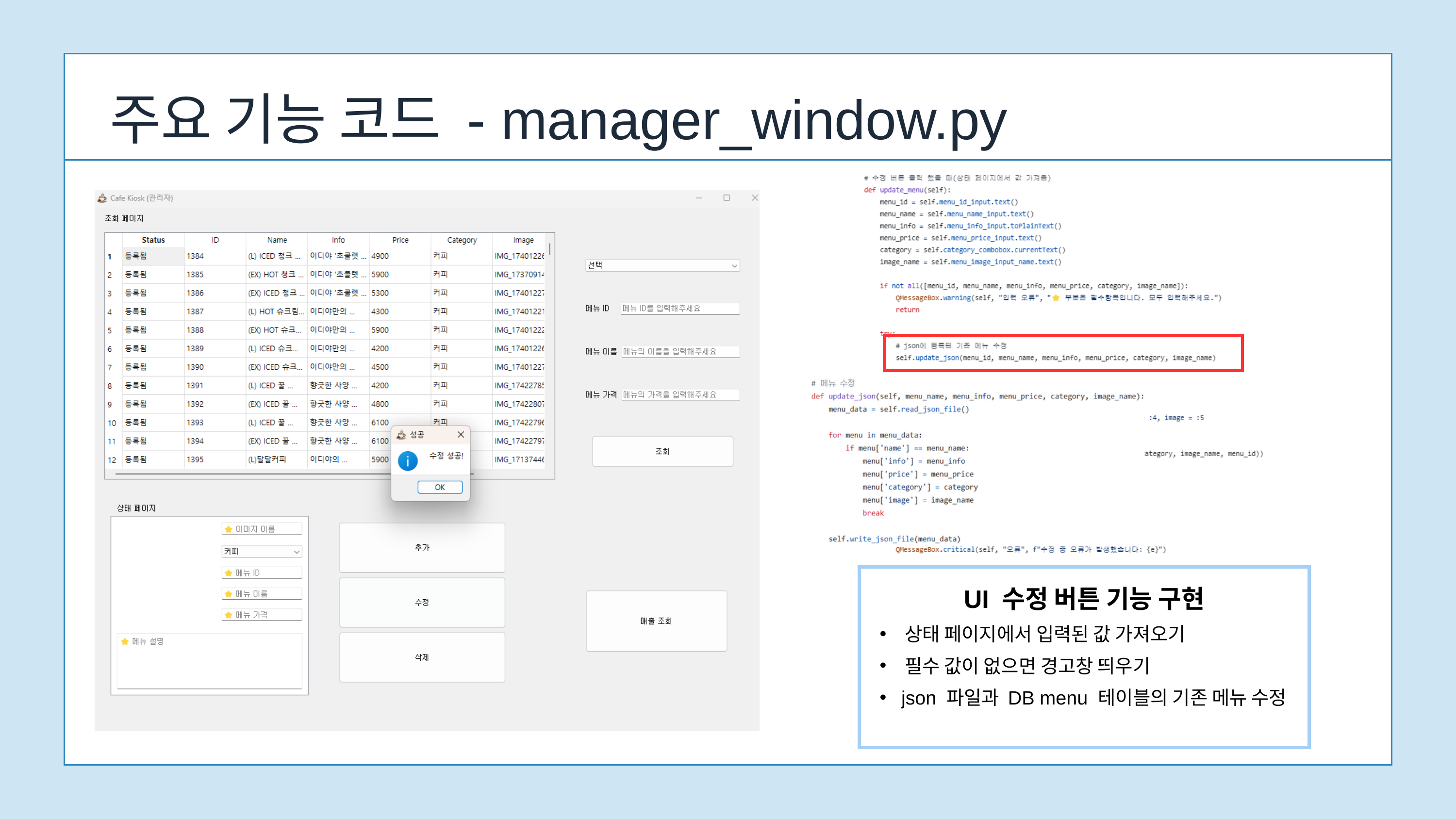

주요 기능 코드 - manager_window.py

UI 수정 버튼 기능 구현
 상태 페이지에서 입력된 값 가져오기
 필수 값이 없으면 경고창 띄우기
 json 파일과 DB menu 테이블의 기존 메뉴 수정